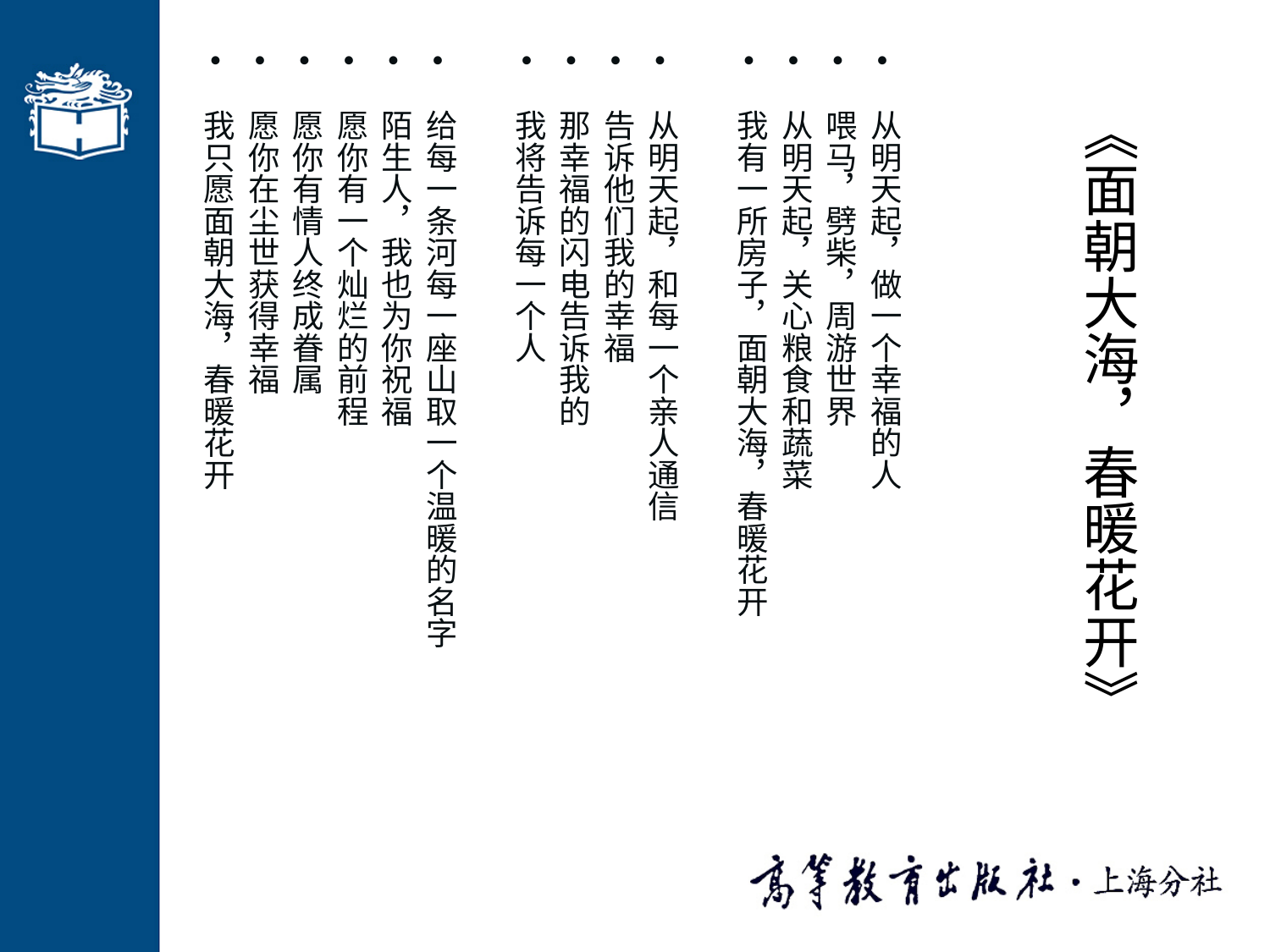

# 《面朝大海，春暖花开》
从明天起，做一个幸福的人
喂马，劈柴，周游世界
从明天起，关心粮食和蔬菜
我有一所房子，面朝大海，春暖花开

从明天起，和每一个亲人通信
告诉他们我的幸福
那幸福的闪电告诉我的
我将告诉每一个人

给每一条河每一座山取一个温暖的名字
陌生人，我也为你祝福
愿你有一个灿烂的前程
愿你有情人终成眷属
愿你在尘世获得幸福
我只愿面朝大海，春暖花开